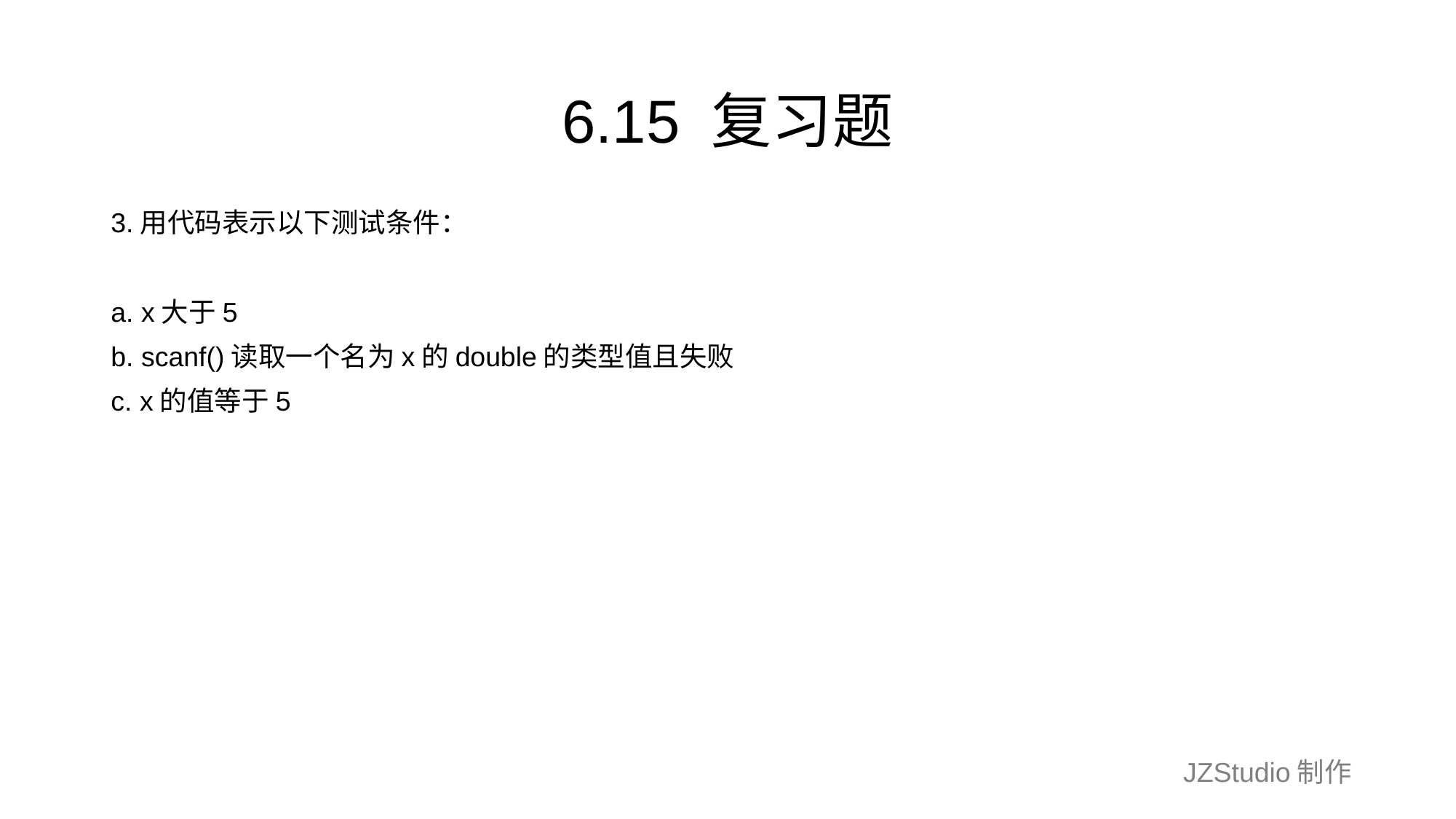

# 6.15 复习题
3.用代码表示以下测试条件：

a. x大于5
b. scanf()读取一个名为x的double的类型值且失败
c. x的值等于5